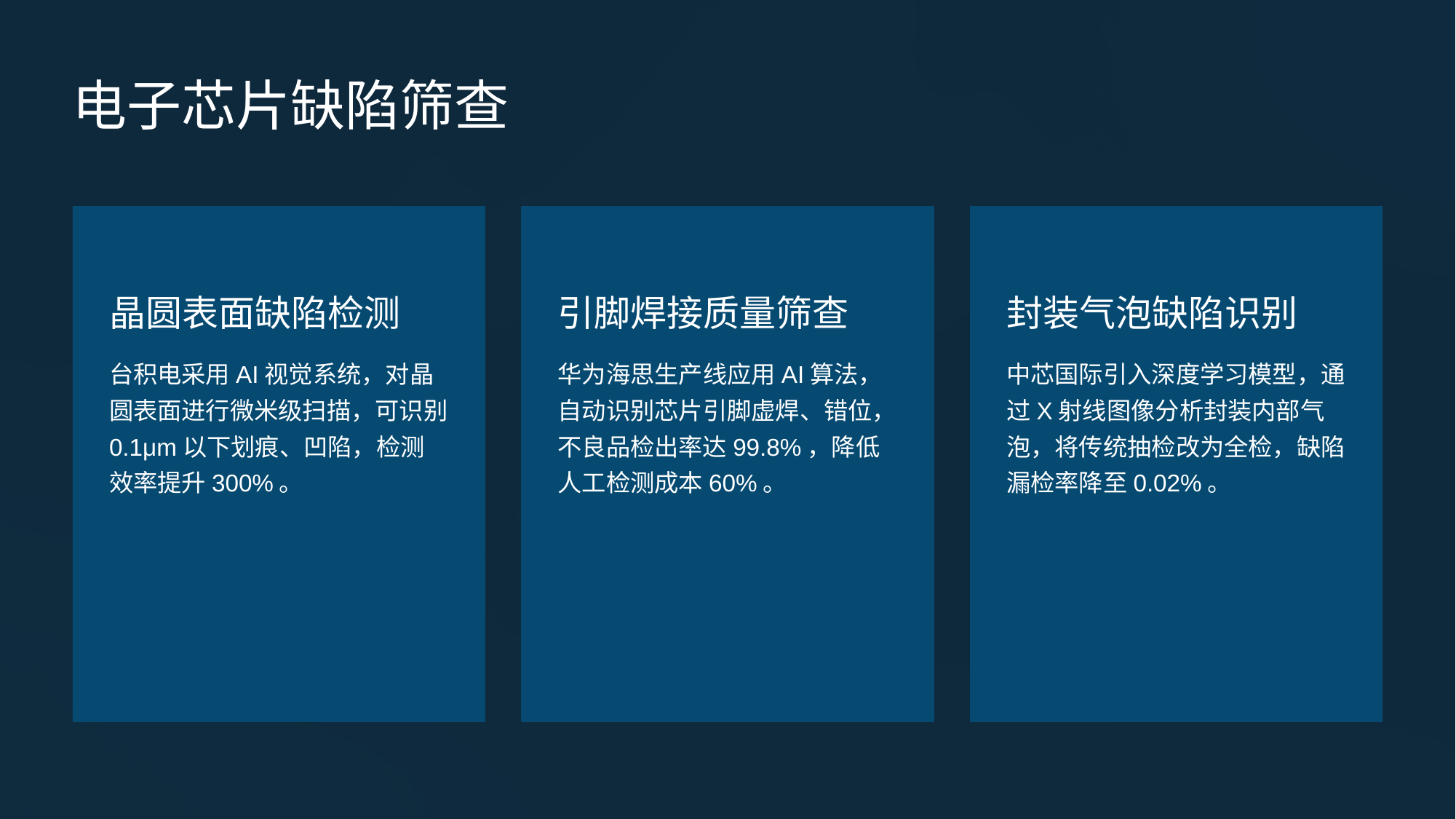

电子芯片缺陷筛查

晶圆表面缺陷检测
引脚焊接质量筛查
封装气泡缺陷识别
台积电采用AI视觉系统，对晶圆表面进行微米级扫描，可识别0.1μm以下划痕、凹陷，检测效率提升300%。
华为海思生产线应用AI算法，自动识别芯片引脚虚焊、错位，不良品检出率达99.8%，降低人工检测成本60%。
中芯国际引入深度学习模型，通过X射线图像分析封装内部气泡，将传统抽检改为全检，缺陷漏检率降至0.02%。